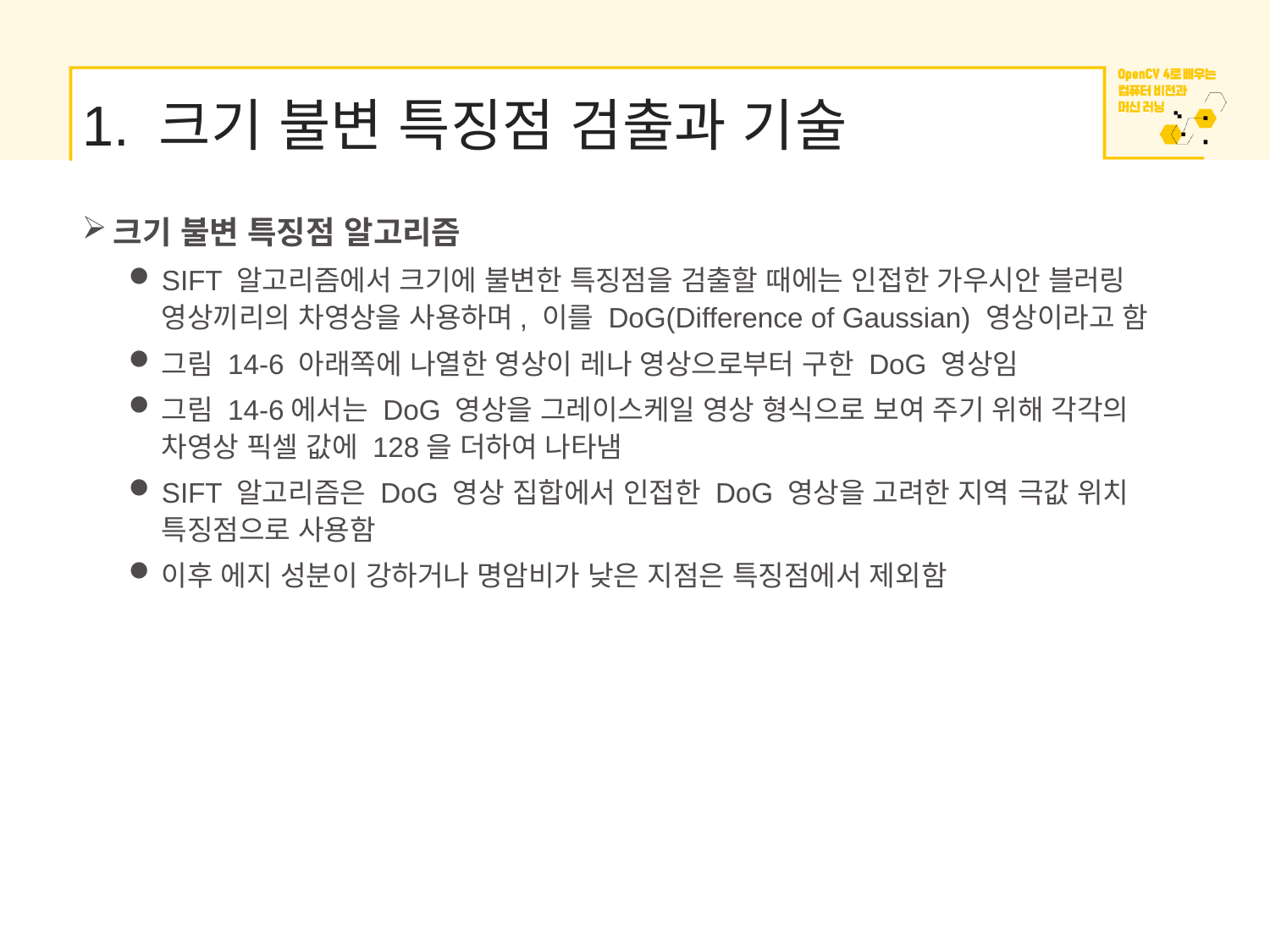

# 1. 크기 불변 특징점 검출과 기술
크기 불변 특징점 알고리즘
SIFT 알고리즘에서 크기에 불변한 특징점을 검출할 때에는 인접한 가우시안 블러링 영상끼리의 차영상을 사용하며, 이를 DoG(Difference of Gaussian) 영상이라고 함
그림 14-6 아래쪽에 나열한 영상이 레나 영상으로부터 구한 DoG 영상임
그림 14-6에서는 DoG 영상을 그레이스케일 영상 형식으로 보여 주기 위해 각각의 차영상 픽셀 값에 128을 더하여 나타냄
SIFT 알고리즘은 DoG 영상 집합에서 인접한 DoG 영상을 고려한 지역 극값 위치 특징점으로 사용함
이후 에지 성분이 강하거나 명암비가 낮은 지점은 특징점에서 제외함